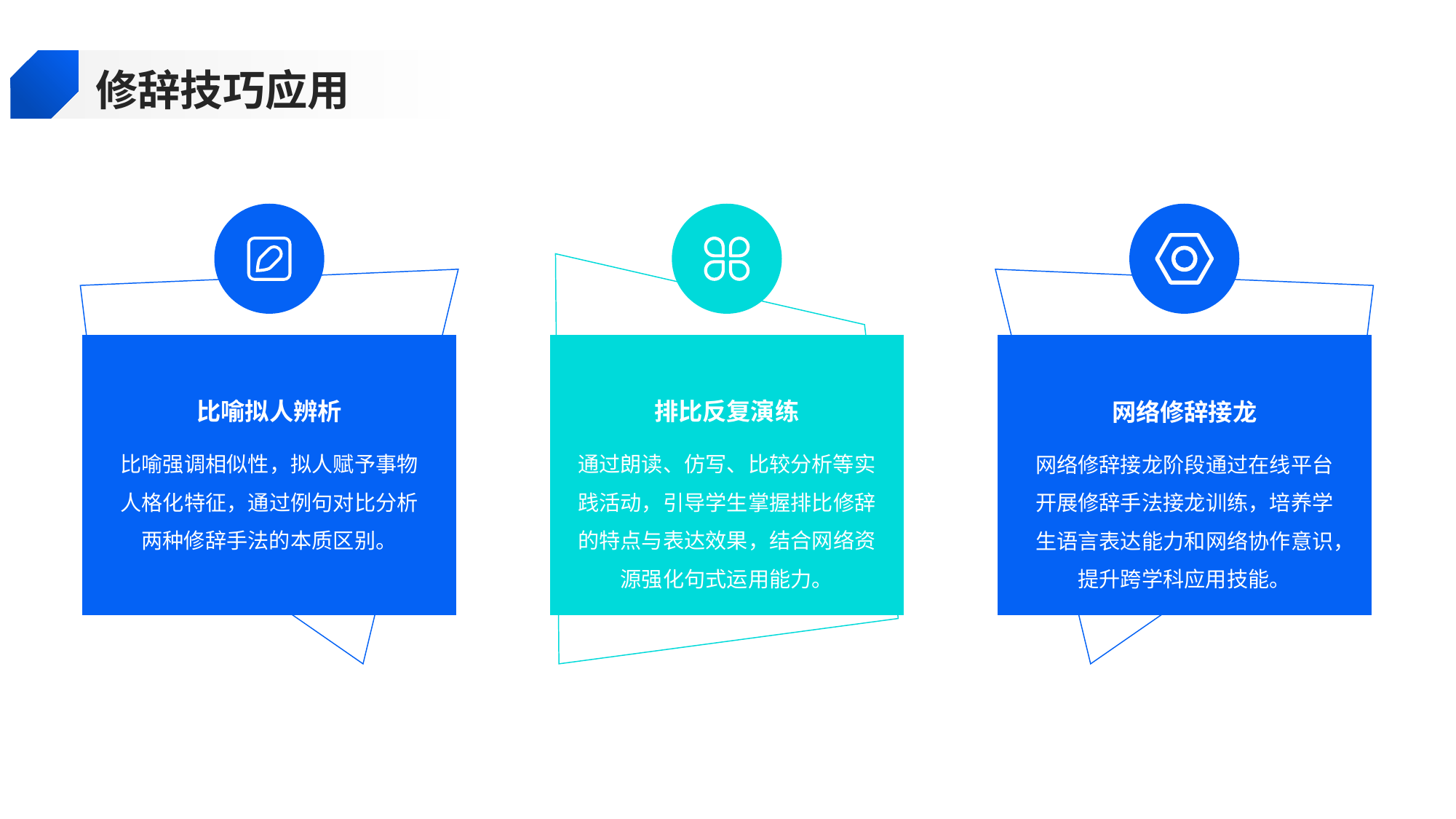

修辞技巧应用

比喻拟人辨析
排比反复演练
网络修辞接龙
比喻强调相似性，拟人赋予事物人格化特征，通过例句对比分析两种修辞手法的本质区别。
通过朗读、仿写、比较分析等实践活动，引导学生掌握排比修辞的特点与表达效果，结合网络资源强化句式运用能力。
网络修辞接龙阶段通过在线平台开展修辞手法接龙训练，培养学生语言表达能力和网络协作意识，提升跨学科应用技能。